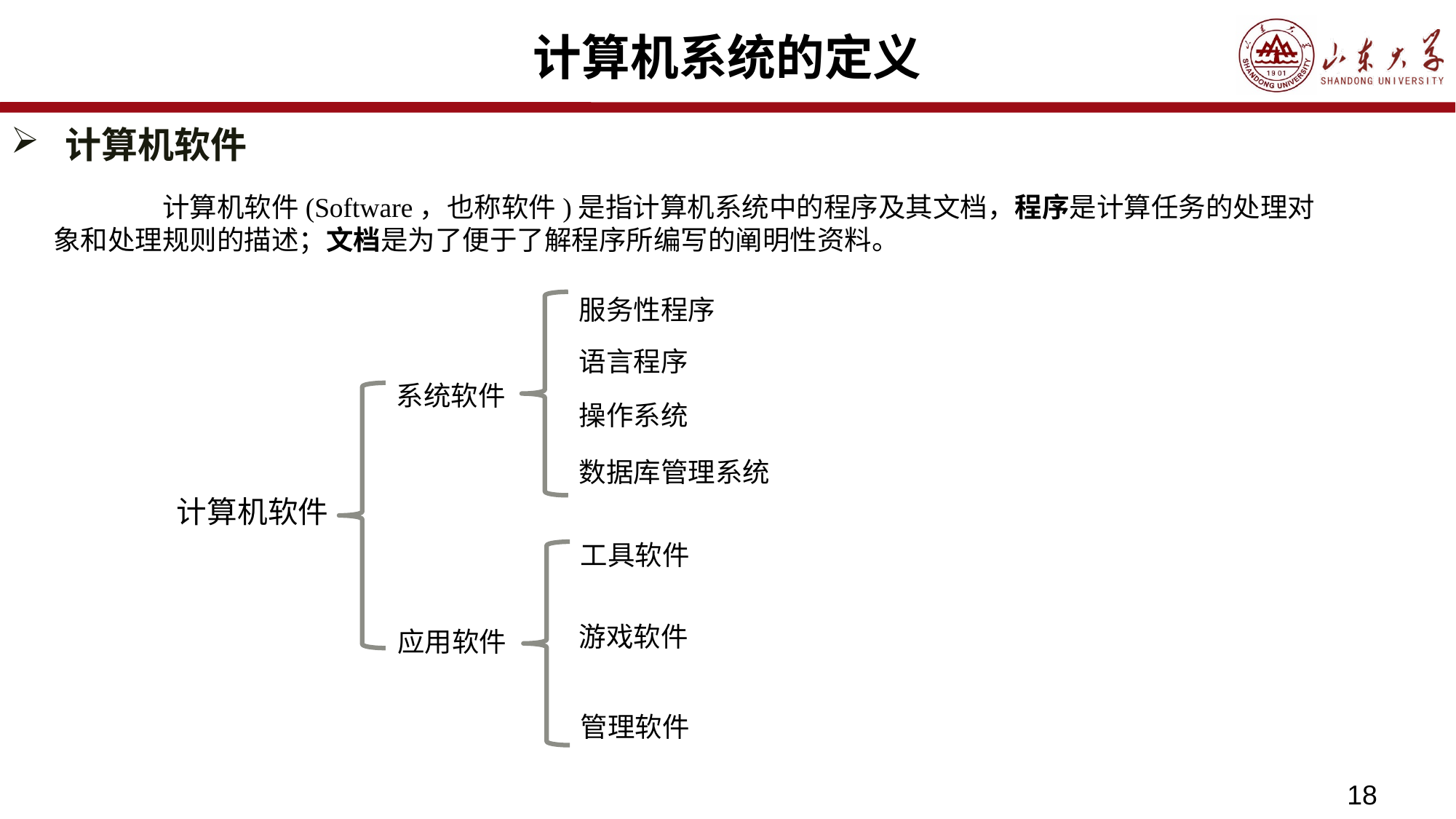

# 计算机系统的定义
计算机软件
	计算机软件(Software，也称软件)是指计算机系统中的程序及其文档，程序是计算任务的处理对象和处理规则的描述；文档是为了便于了解程序所编写的阐明性资料。
服务性程序

语言程序
系统软件

操作系统
数据库管理系统
计算机软件
工具软件

游戏软件
应用软件
管理软件
18